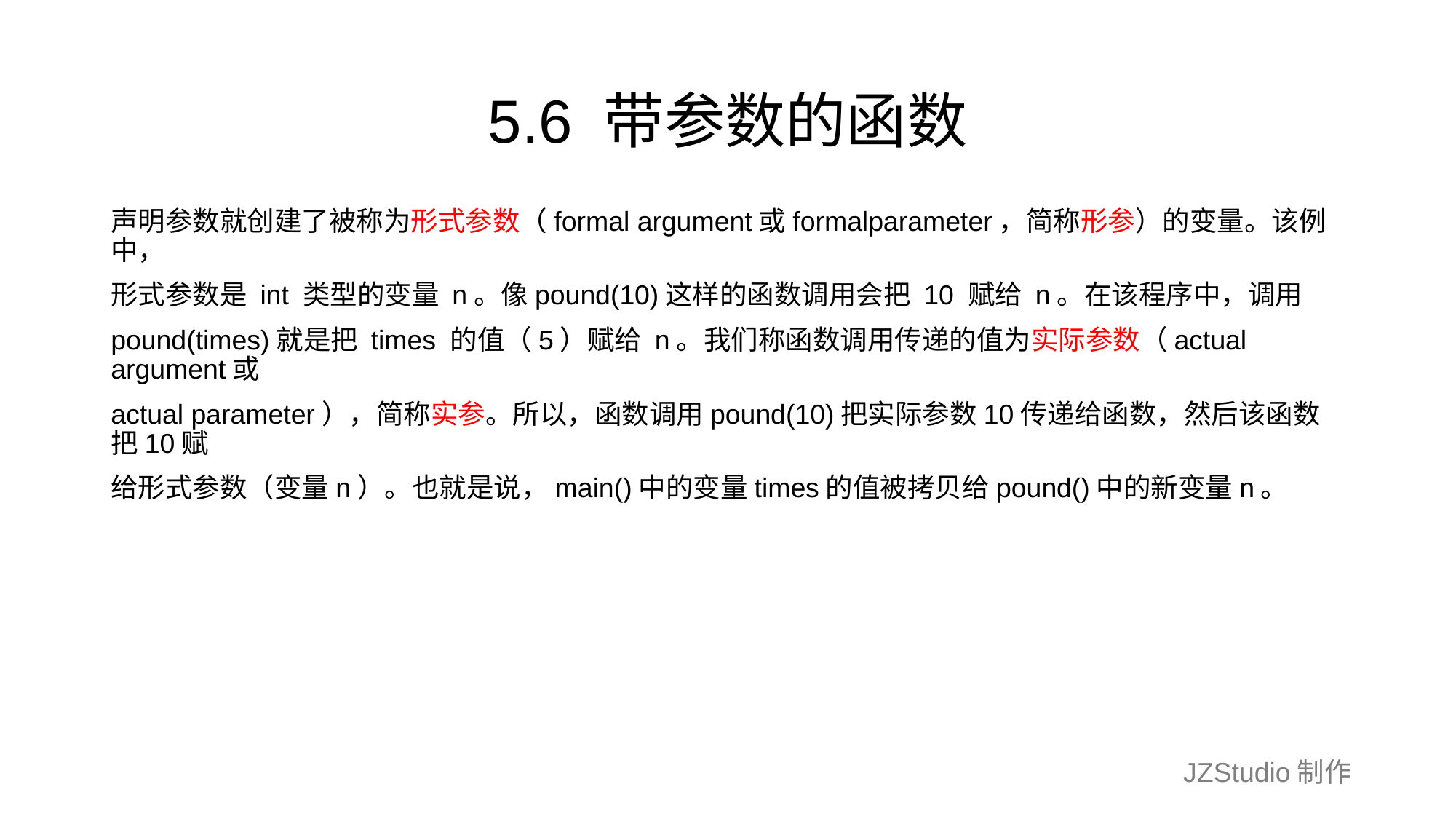

# 5.6 带参数的函数
声明参数就创建了被称为形式参数（formal argument或formalparameter，简称形参）的变量。该例中，
形式参数是 int 类型的变量 n。像pound(10)这样的函数调用会把 10 赋给 n。在该程序中，调用
pound(times)就是把 times 的值（5）赋给 n。我们称函数调用传递的值为实际参数（actual argument或
actual parameter），简称实参。所以，函数调用pound(10)把实际参数10传递给函数，然后该函数把10赋
给形式参数（变量n）。也就是说，main()中的变量times的值被拷贝给pound()中的新变量n。